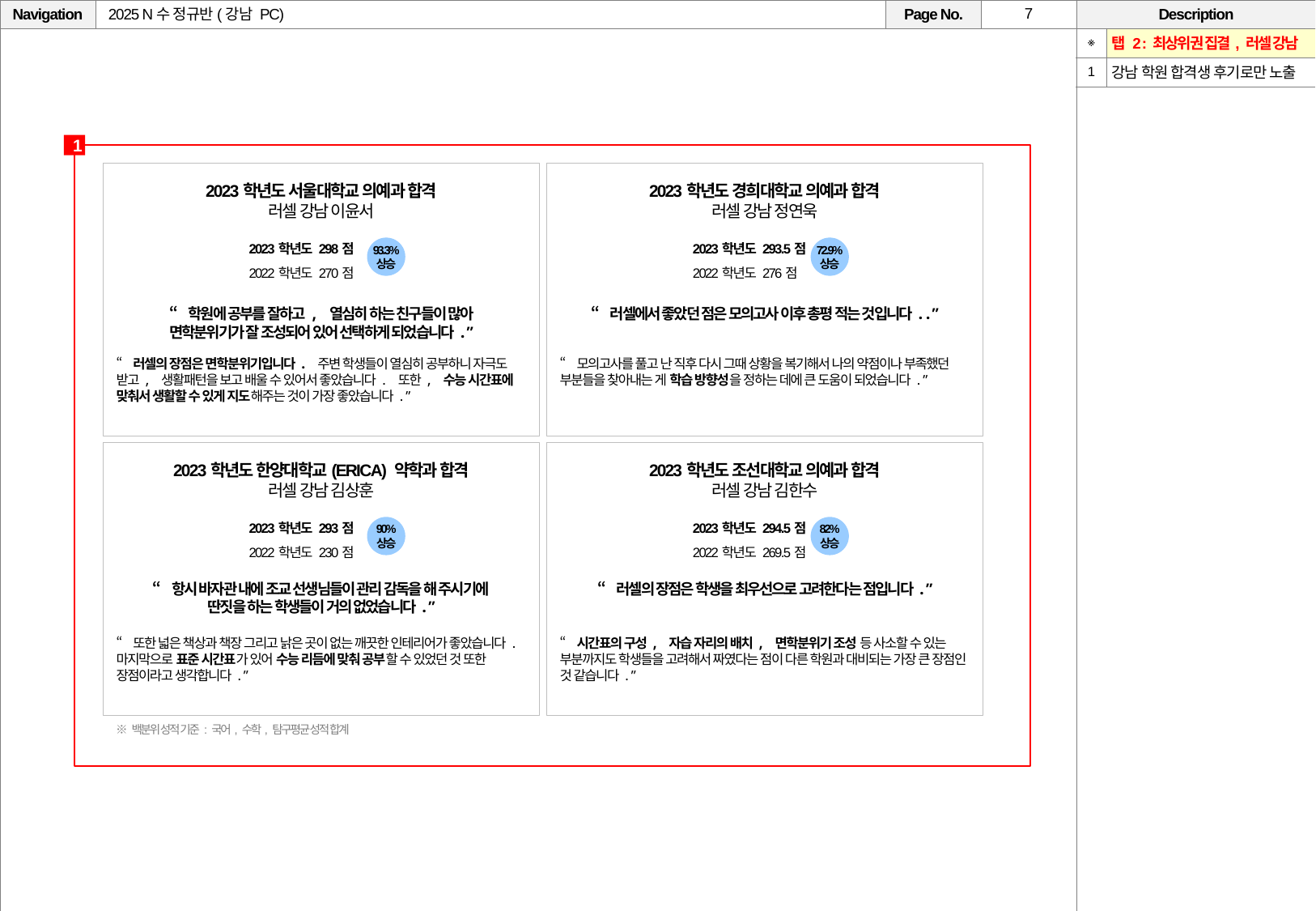

# 2025 N수 정규반(강남 PC)
| ※ | 탭 2 : 최상위권 집결, 러셀 강남 |
| --- | --- |
| 1 | 강남 학원 합격생 후기로만 노출 |
1

2023학년도 서울대학교 의예과 합격
러셀 강남 이윤서
2023학년도 경희대학교 의예과 합격
러셀 강남 정연욱
2023학년도 298점
2022학년도 270점
93.3%
상승
2023학년도 293.5점
2022학년도 276점
72.9%
상승
“학원에 공부를 잘하고, 열심히 하는 친구들이 많아
면학분위기가 잘 조성되어 있어 선택하게 되었습니다.”
“러셀에서 좋았던 점은 모의고사 이후 총평 적는 것입니다..”
“러셀의 장점은 면학분위기입니다. 주변 학생들이 열심히 공부하니 자극도 받고, 생활패턴을 보고 배울 수 있어서 좋았습니다. 또한, 수능 시간표에 맞춰서 생활할 수 있게 지도해주는 것이 가장 좋았습니다.”
“모의고사를 풀고 난 직후 다시 그때 상황을 복기해서 나의 약점이나 부족했던 부분들을 찾아내는 게 학습 방향성을 정하는 데에 큰 도움이 되었습니다.”

2023학년도 한양대학교(ERICA) 약학과 합격
러셀 강남 김상훈
2023학년도 조선대학교 의예과 합격
러셀 강남 김한수
2023학년도 293점
2022학년도 230점
90%
상승
2023학년도 294.5점
2022학년도 269.5점
82%
상승
“항시 바자관 내에 조교 선생님들이 관리 감독을 해 주시기에
딴짓을 하는 학생들이 거의 없었습니다.”
“러셀의 장점은 학생을 최우선으로 고려한다는 점입니다.”
“또한 넓은 책상과 책장 그리고 낡은 곳이 없는 깨끗한 인테리어가 좋았습니다. 마지막으로 표준 시간표가 있어 수능 리듬에 맞춰 공부할 수 있었던 것 또한 장점이라고 생각합니다.”
“시간표의 구성, 자습 자리의 배치, 면학분위기 조성 등 사소할 수 있는 부분까지도 학생들을 고려해서 짜였다는 점이 다른 학원과 대비되는 가장 큰 장점인 것 같습니다.”
 ※ 백분위 성적 기준 : 국어, 수학, 탐구평균 성적 합계